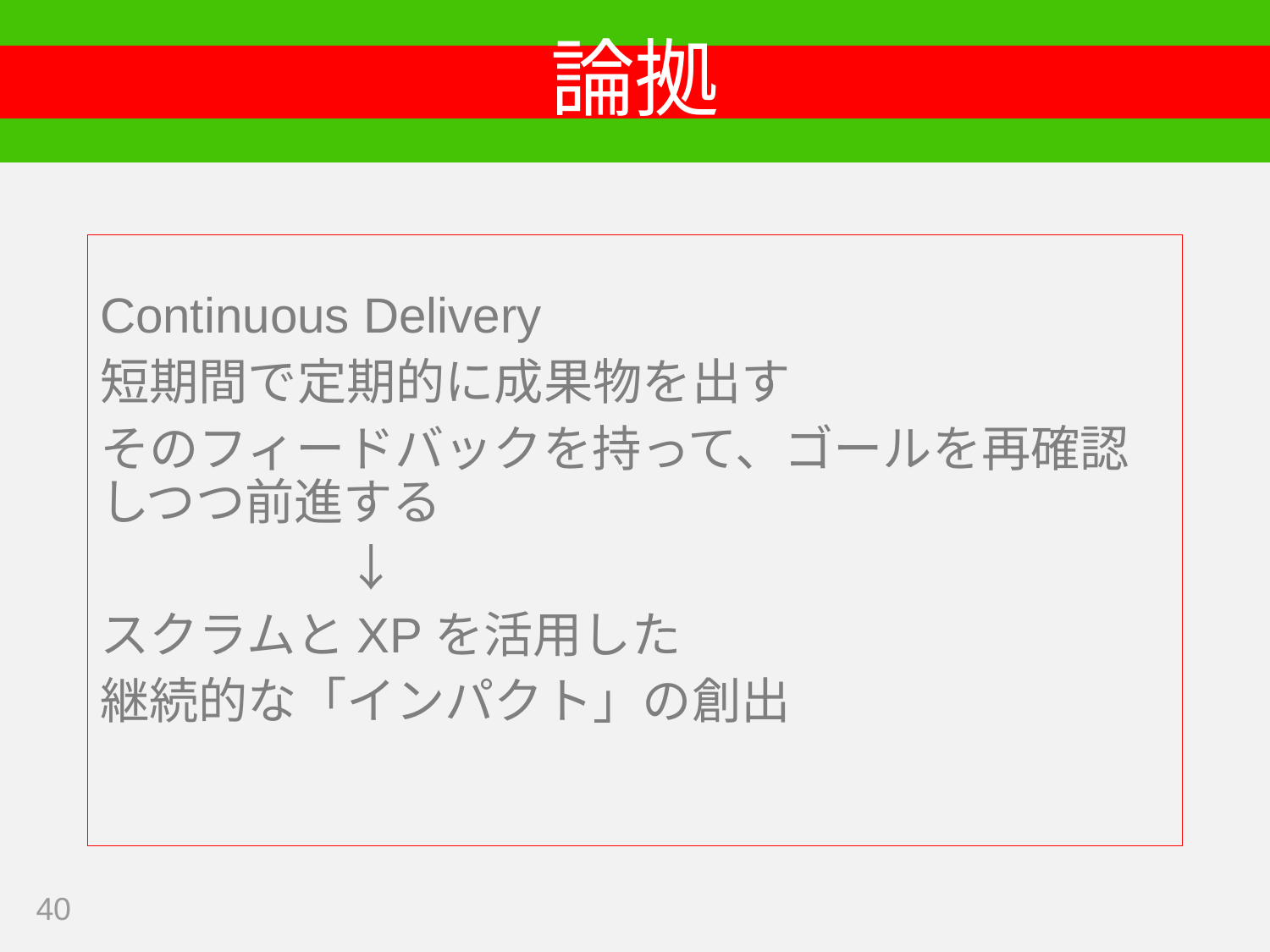

# 論拠
Continuous Delivery
短期間で定期的に成果物を出す
そのフィードバックを持って、ゴールを再確認しつつ前進する
　　　　　↓
スクラムとXPを活用した
継続的な「インパクト」の創出

40